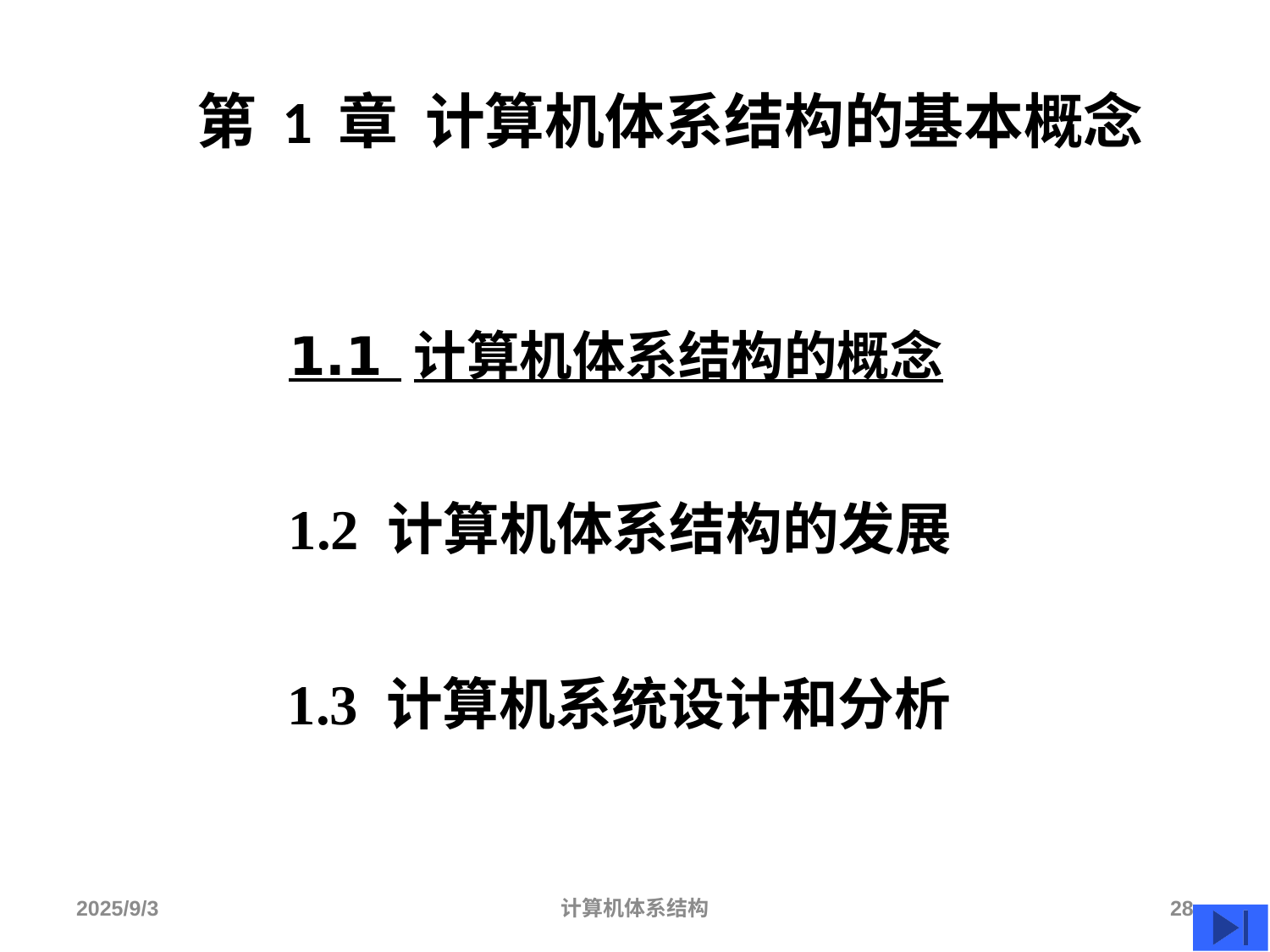

# 第 1 章  计算机体系结构的基本概念
1.1 计算机体系结构的概念
1.2 计算机体系结构的发展
1.3 计算机系统设计和分析
2025/9/3
计算机体系结构
28